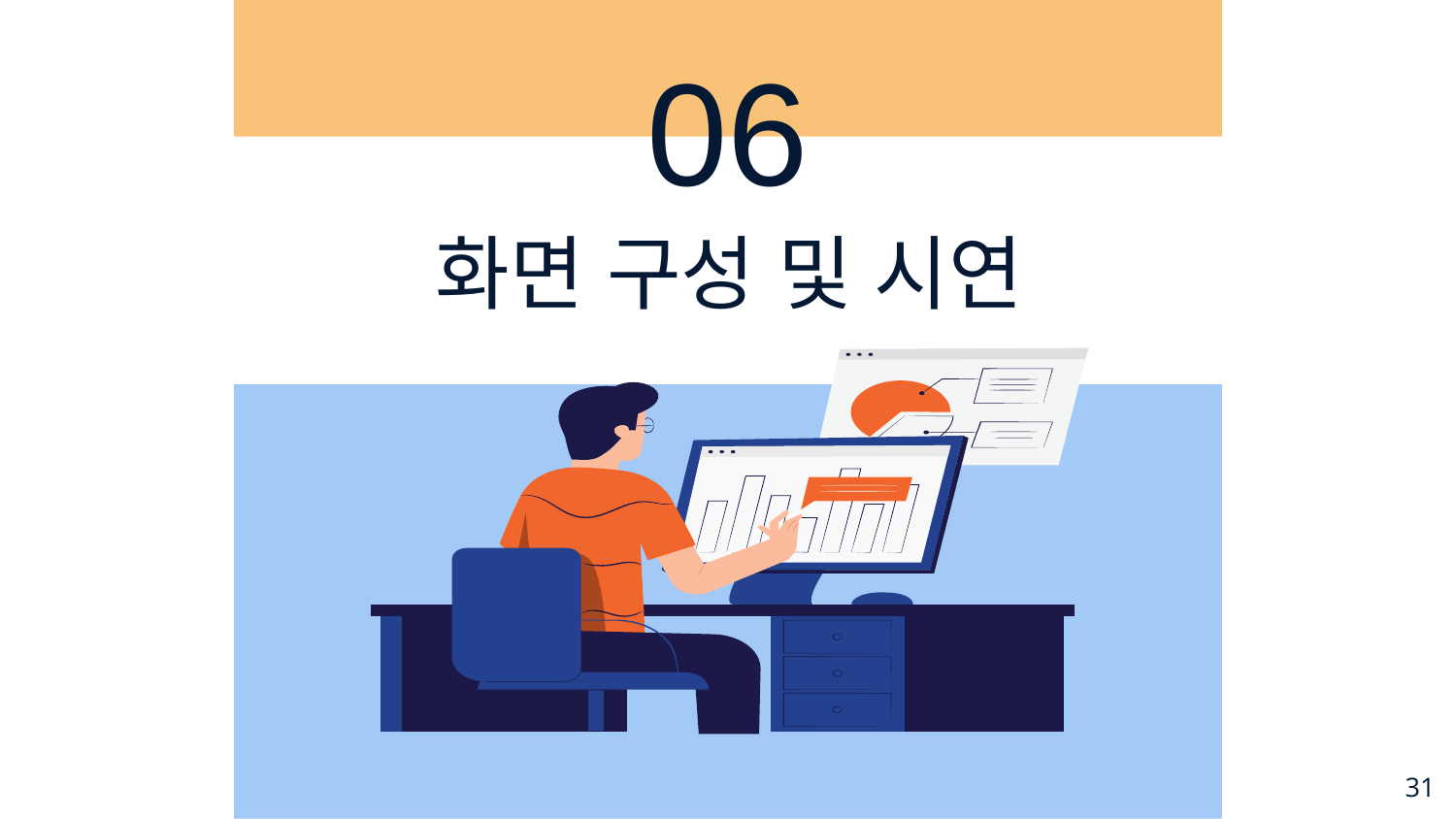

# 06
화면 구성 및 시연

31